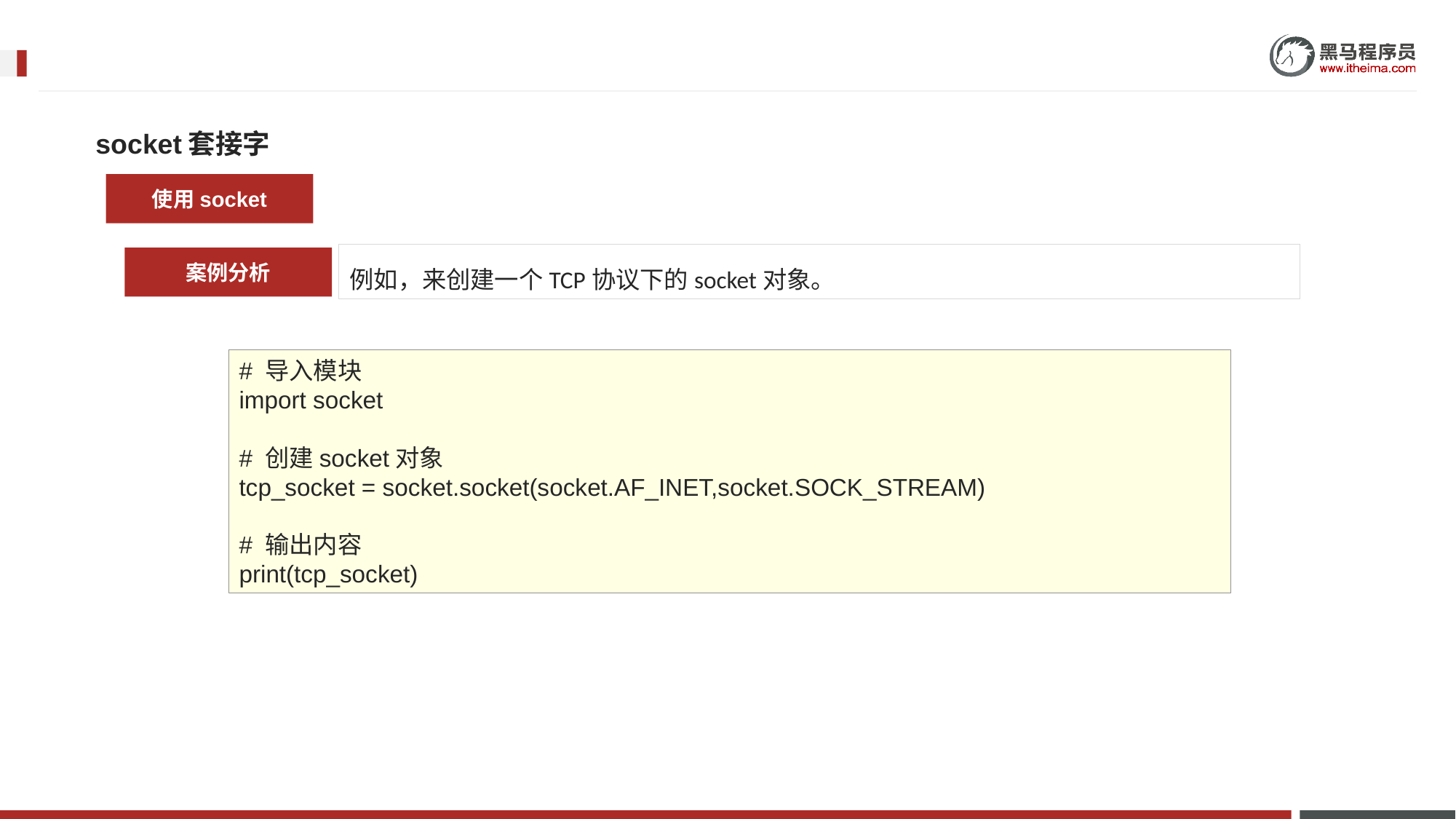

socket套接字
使用socket
例如，来创建一个TCP协议下的socket对象。
案例分析
# 导入模块
import socket

# 创建socket对象
tcp_socket = socket.socket(socket.AF_INET,socket.SOCK_STREAM)

# 输出内容
print(tcp_socket)